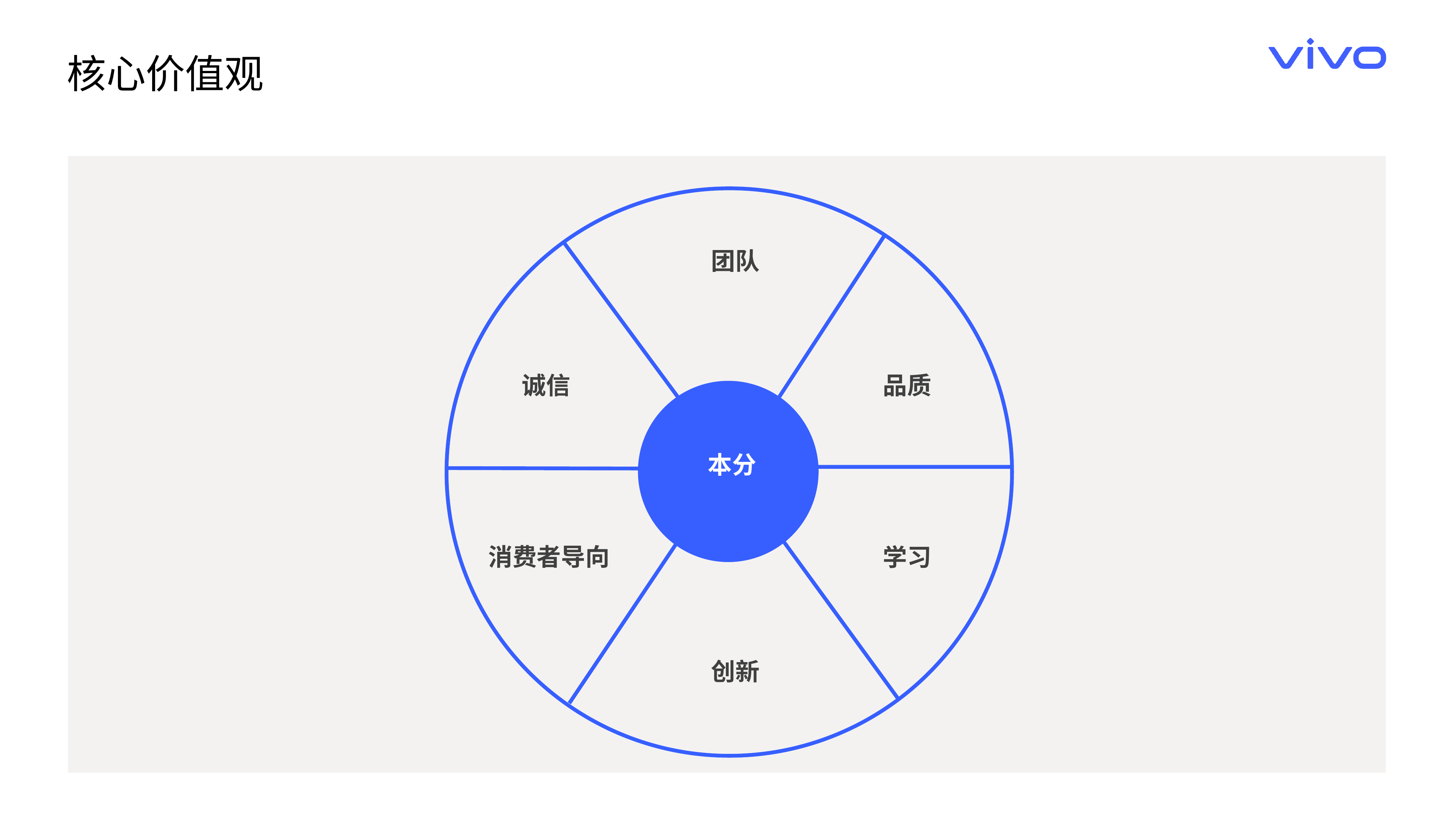

核心价值观

团队
诚信
品质

本分

消费者导向

学习

创新